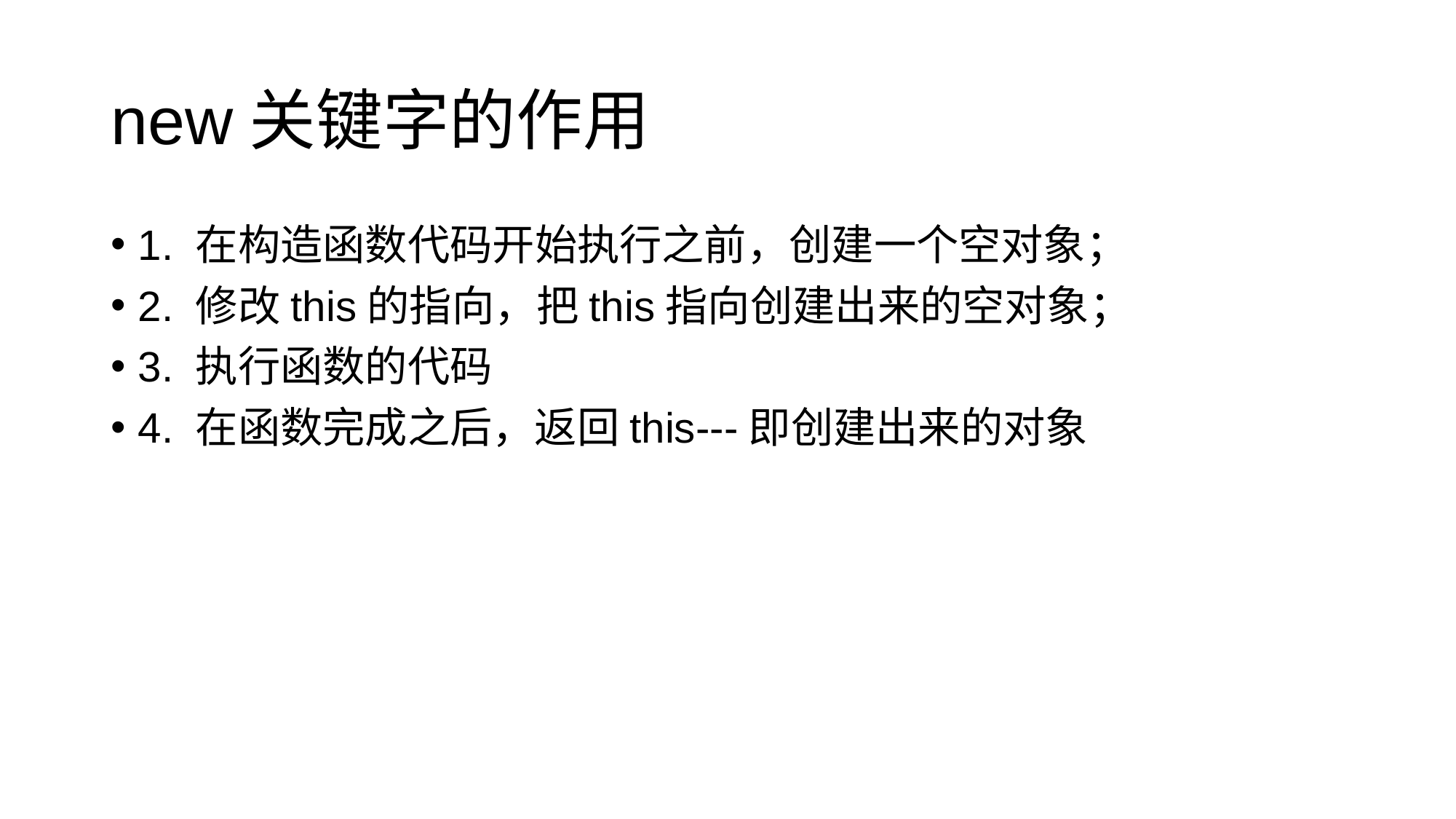

# new关键字的作用
1. 在构造函数代码开始执行之前，创建一个空对象；
2. 修改this的指向，把this指向创建出来的空对象；
3. 执行函数的代码
4. 在函数完成之后，返回this---即创建出来的对象